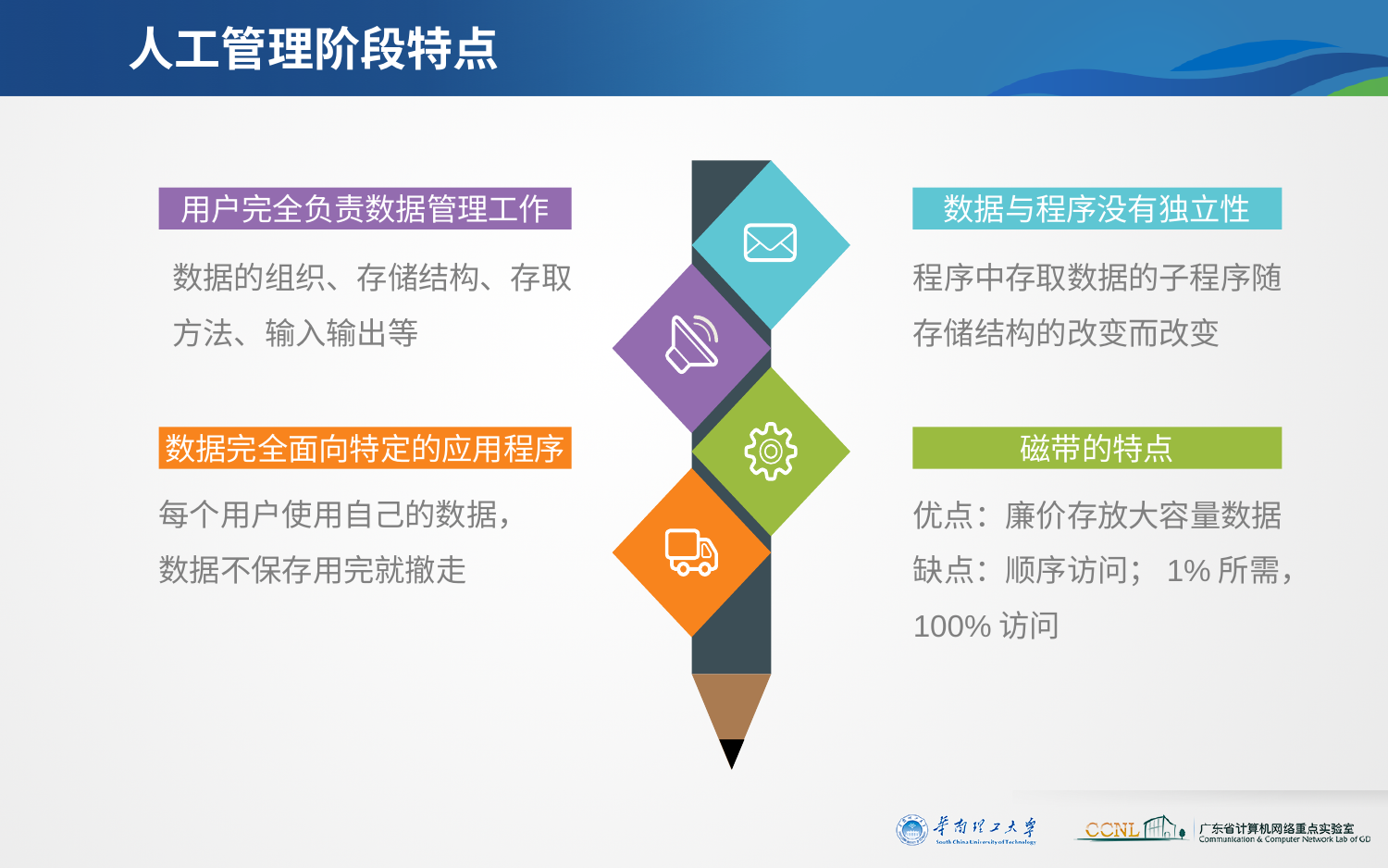

# 人工管理阶段特点

用户完全负责数据管理工作
数据与程序没有独立性
数据的组织、存储结构、存取方法、输入输出等
程序中存取数据的子程序随存储结构的改变而改变

数据完全面向特定的应用程序
磁带的特点

每个用户使用自己的数据，数据不保存用完就撤走
优点：廉价存放大容量数据
缺点：顺序访问；1%所需，100%访问